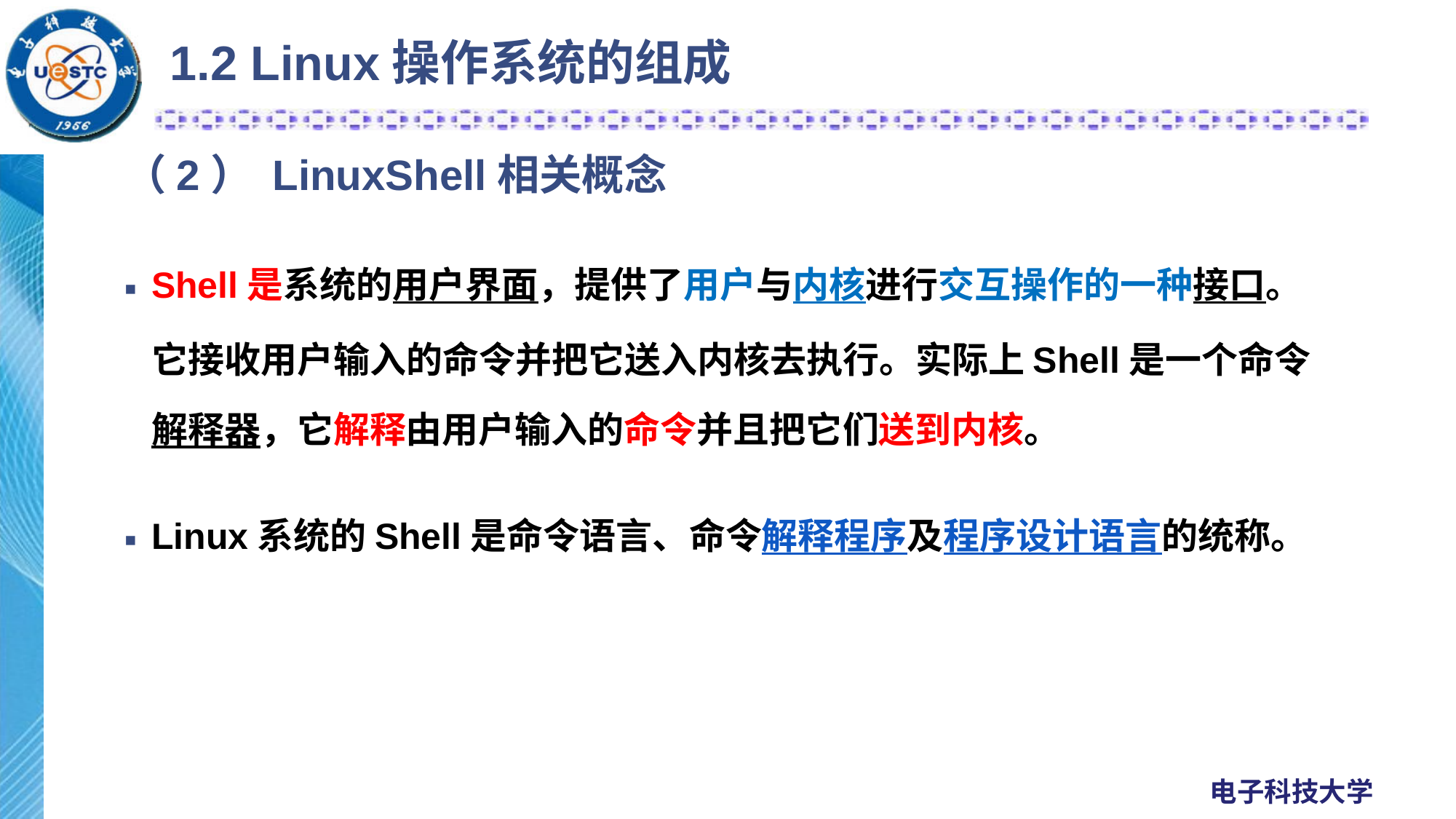

1.2 Linux操作系统的组成
# （2） LinuxShell相关概念
Shell是系统的用户界面，提供了用户与内核进行交互操作的一种接口。它接收用户输入的命令并把它送入内核去执行。实际上Shell是一个命令解释器，它解释由用户输入的命令并且把它们送到内核。
Linux系统的Shell是命令语言、命令解释程序及程序设计语言的统称。